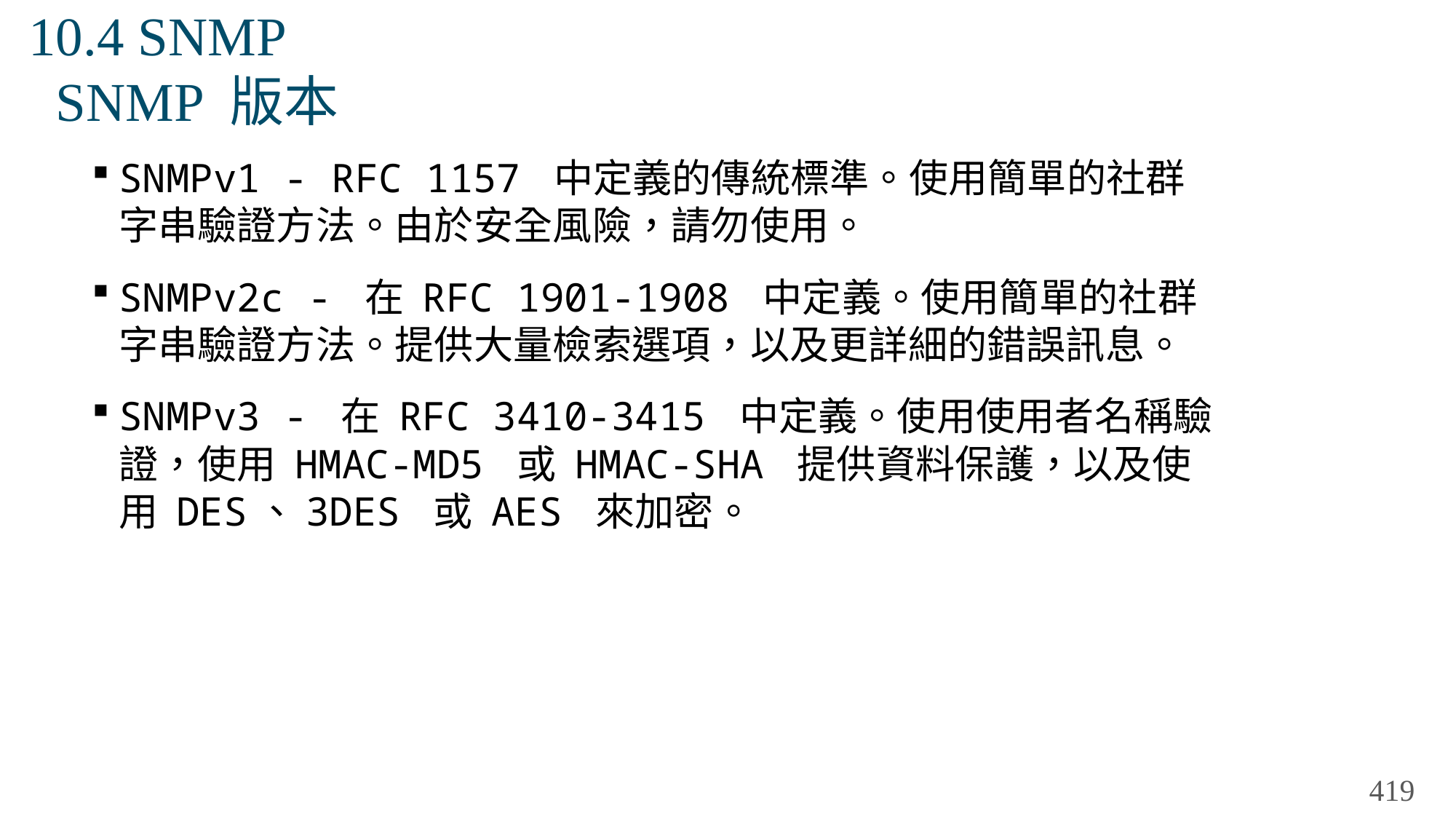

# 10.4 SNMP SNMP 版本
SNMPv1 - RFC 1157 中定義的傳統標準。使用簡單的社群字串驗證方法。由於安全風險，請勿使用。
SNMPv2c - 在 RFC 1901-1908 中定義。使用簡單的社群字串驗證方法。提供大量檢索選項，以及更詳細的錯誤訊息。
SNMPv3 - 在 RFC 3410-3415 中定義。使用使用者名稱驗證，使用 HMAC-MD5 或 HMAC-SHA 提供資料保護，以及使用 DES、3DES 或 AES 來加密。
419